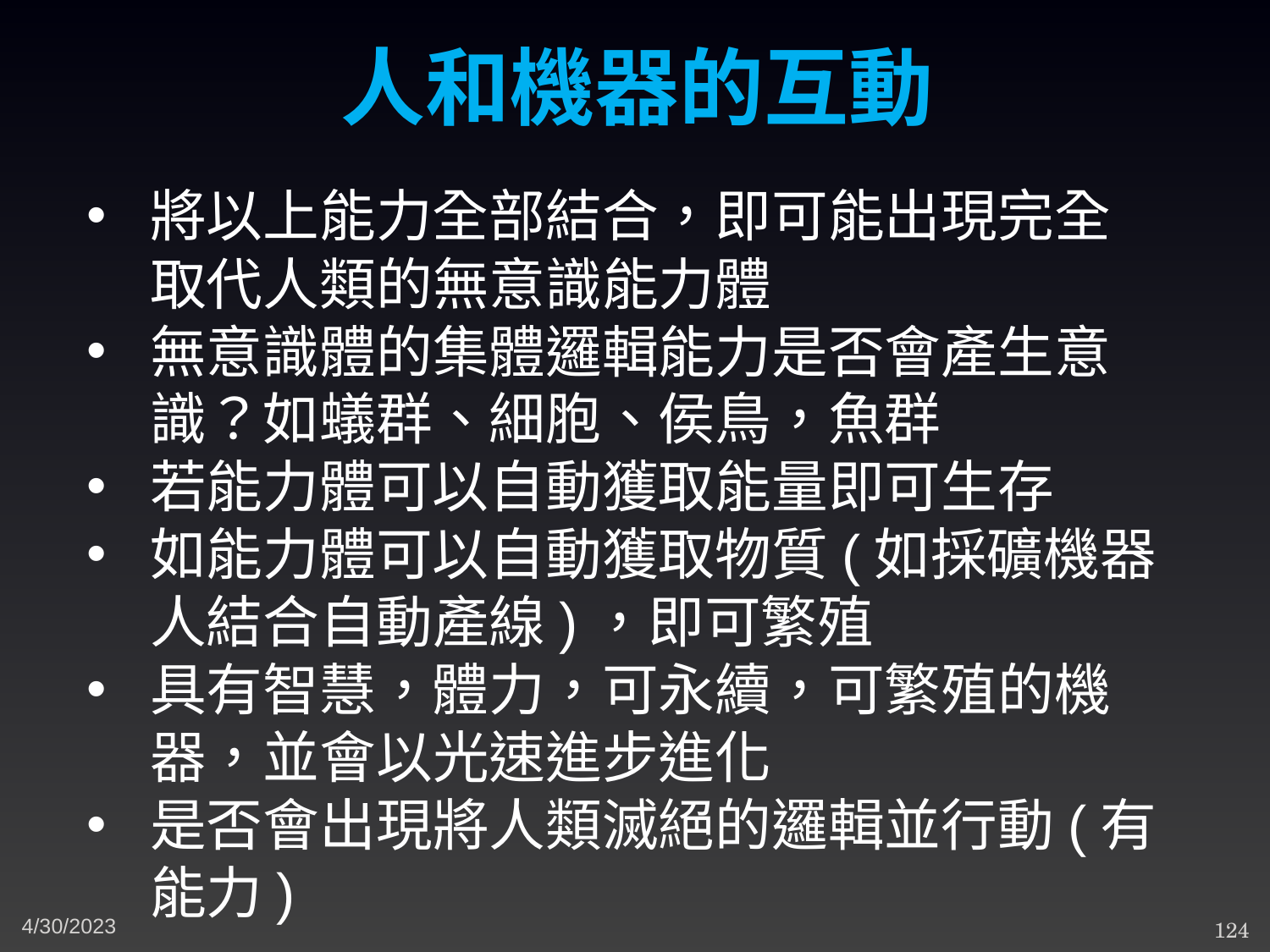

人和機器的互動
將以上能力全部結合，即可能出現完全取代人類的無意識能力體
無意識體的集體邏輯能力是否會產生意識？如蟻群、細胞、侯鳥，魚群
若能力體可以自動獲取能量即可生存
如能力體可以自動獲取物質(如採礦機器人結合自動產線)，即可繁殖
具有智慧，體力，可永續，可繁殖的機器，並會以光速進步進化
是否會出現將人類滅絕的邏輯並行動(有能力)
4/30/2023
124